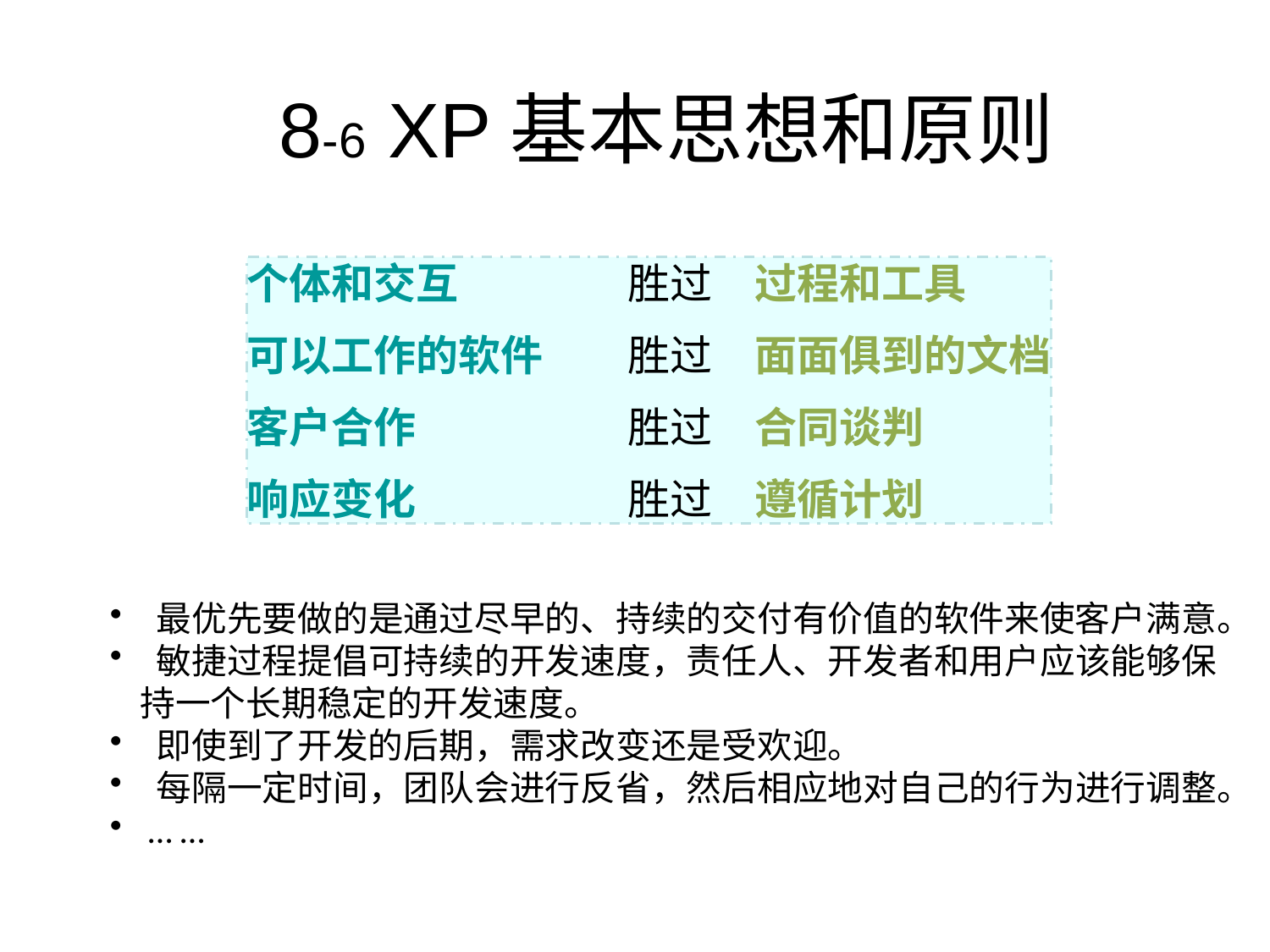

# 8-6 XP基本思想和原则
个体和交互		胜过	过程和工具
可以工作的软件	胜过	面面俱到的文档
客户合作		胜过	合同谈判
响应变化		胜过	遵循计划
 最优先要做的是通过尽早的、持续的交付有价值的软件来使客户满意。
 敏捷过程提倡可持续的开发速度，责任人、开发者和用户应该能够保持一个长期稳定的开发速度。
 即使到了开发的后期，需求改变还是受欢迎。
 每隔一定时间，团队会进行反省，然后相应地对自己的行为进行调整。
 … …